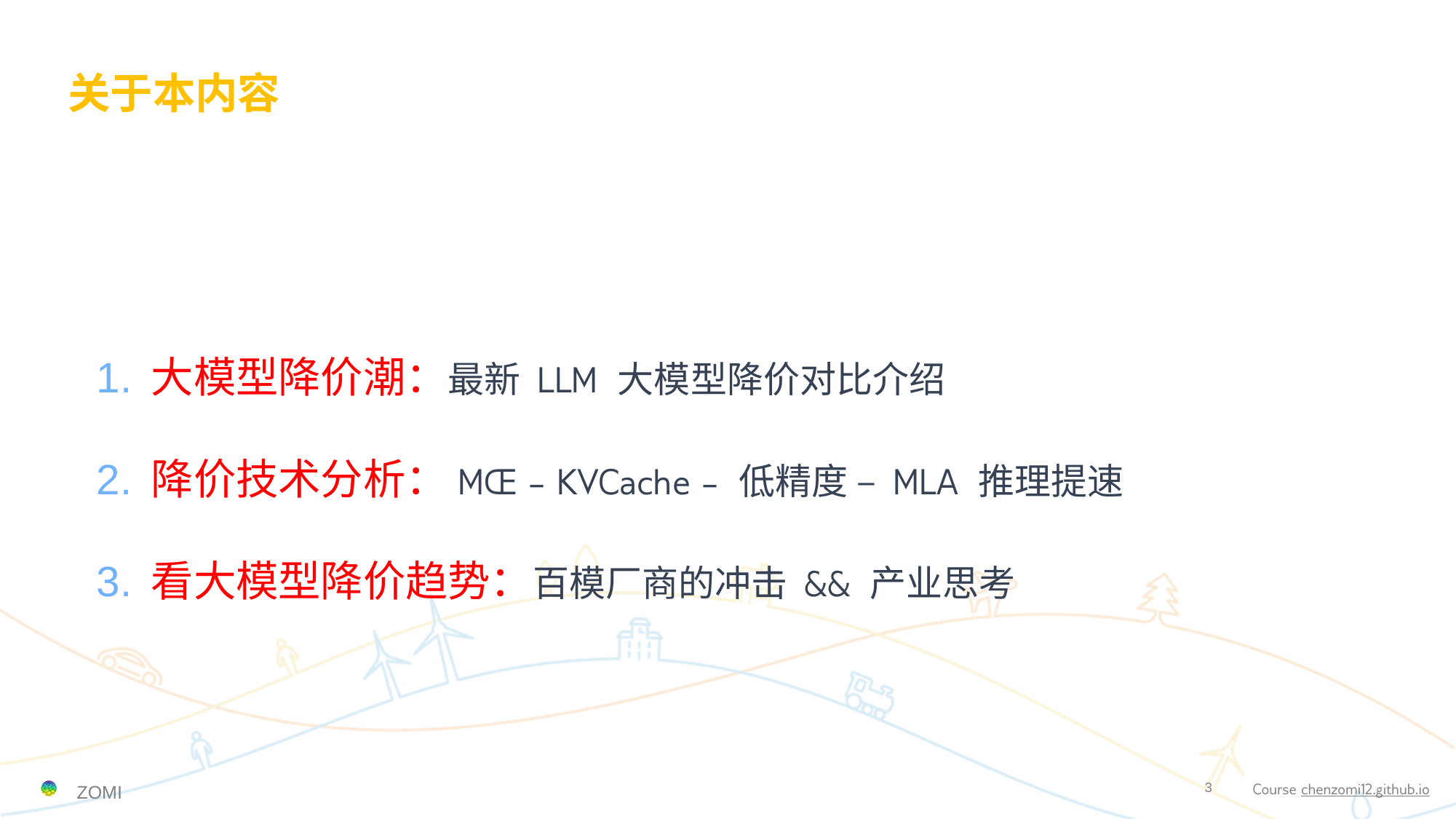

# 关于本内容
大模型降价潮：最新 LLM 大模型降价对比介绍
降价技术分析：MOE – KVCache – 低精度 – MLA 推理提速
看大模型降价趋势：百模厂商的冲击 && 产业思考